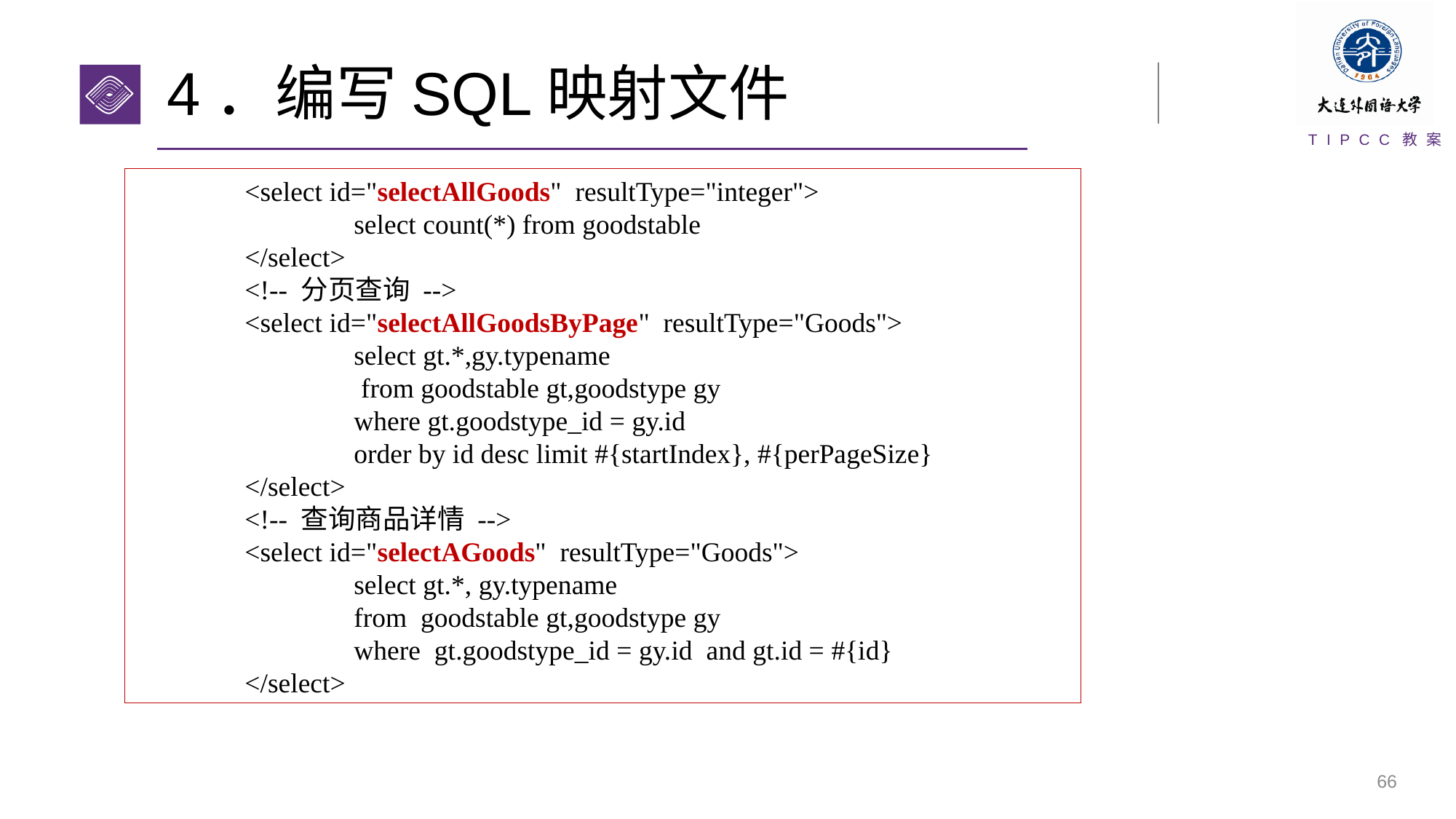

# 4．编写SQL映射文件
	<select id="selectAllGoods"  resultType="integer">
		select count(*) from goodstable
	</select>
	<!-- 分页查询 -->
	<select id="selectAllGoodsByPage"  resultType="Goods">
		select gt.*,gy.typename
		 from goodstable gt,goodstype gy
		where gt.goodstype_id = gy.id
		order by id desc limit #{startIndex}, #{perPageSize}
	</select>
	<!-- 查询商品详情 -->
	<select id="selectAGoods"  resultType="Goods">
		select gt.*, gy.typename
		from  goodstable gt,goodstype gy
		where  gt.goodstype_id = gy.id  and gt.id = #{id}
	</select>
66